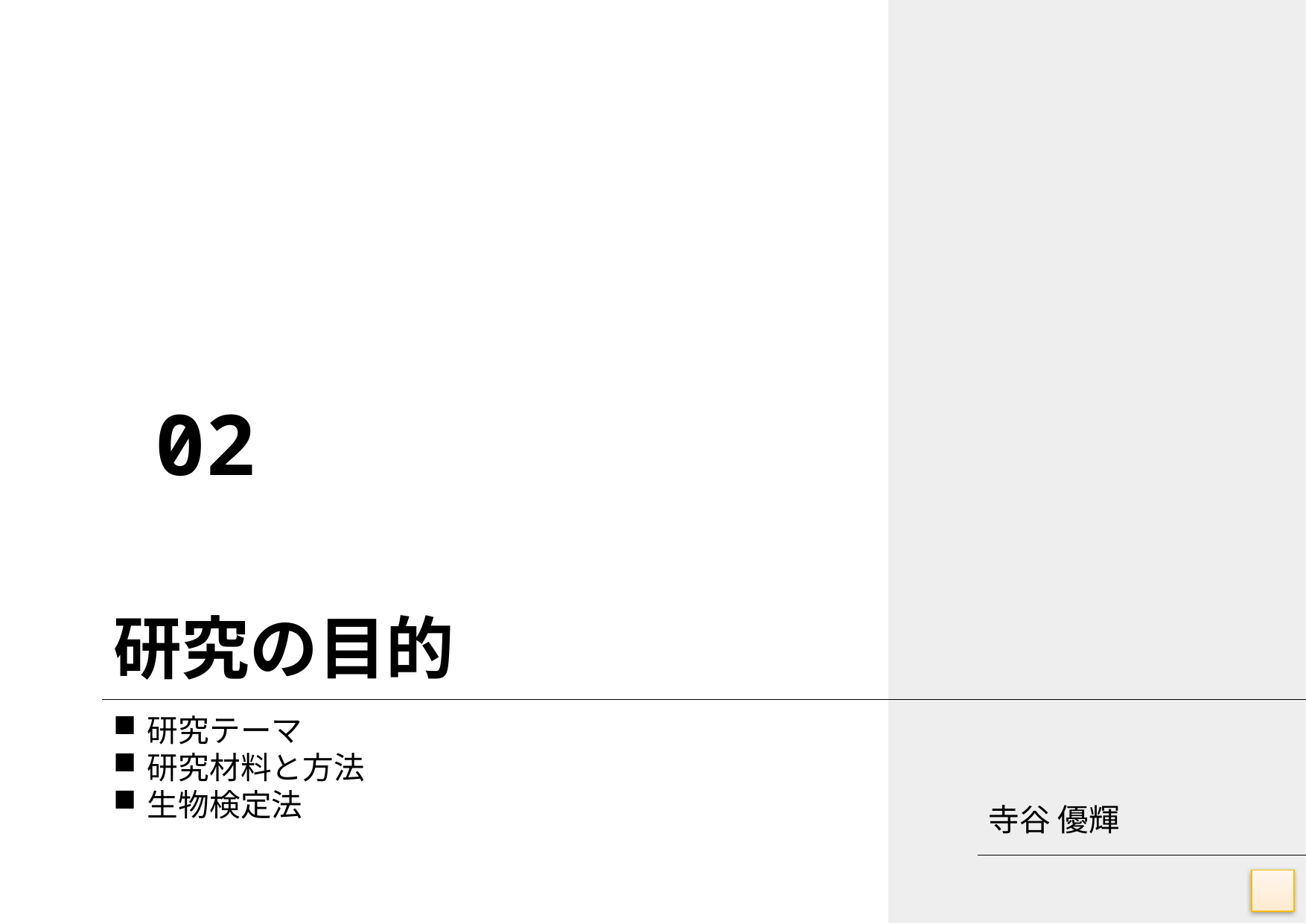

02
# 研究の目的
研究テーマ
研究材料と方法
生物検定法
寺谷 優輝